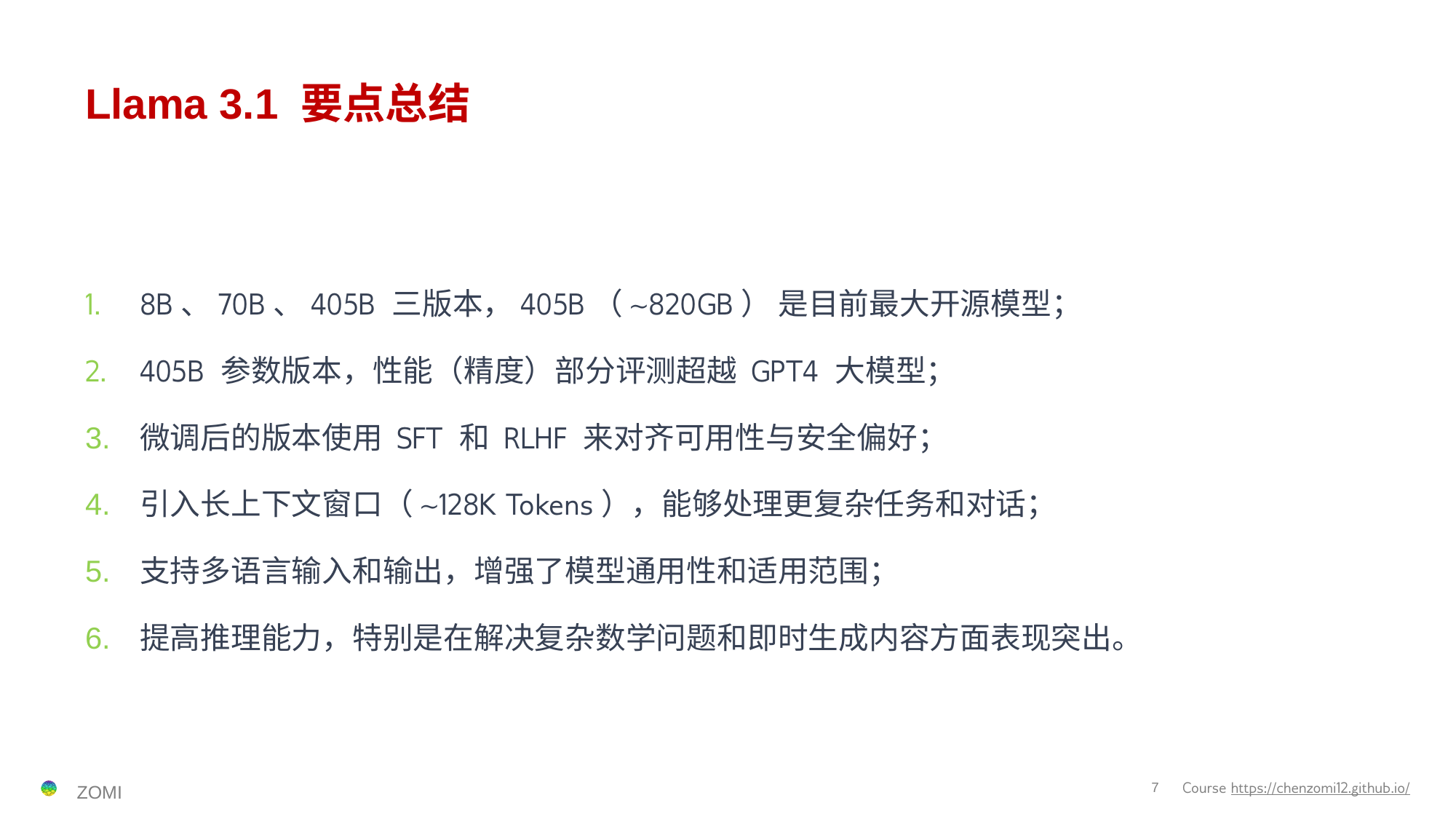

# Llama 3.1 要点总结
8B、70B、405B 三版本，405B（~820GB） 是目前最大开源模型；
405B 参数版本，性能（精度）部分评测超越 GPT4 大模型；
微调后的版本使用 SFT 和 RLHF 来对齐可用性与安全偏好；
引入长上下文窗口（~128K Tokens），能够处理更复杂任务和对话；
支持多语言输入和输出，增强了模型通用性和适用范围；
提高推理能力，特别是在解决复杂数学问题和即时生成内容方面表现突出。